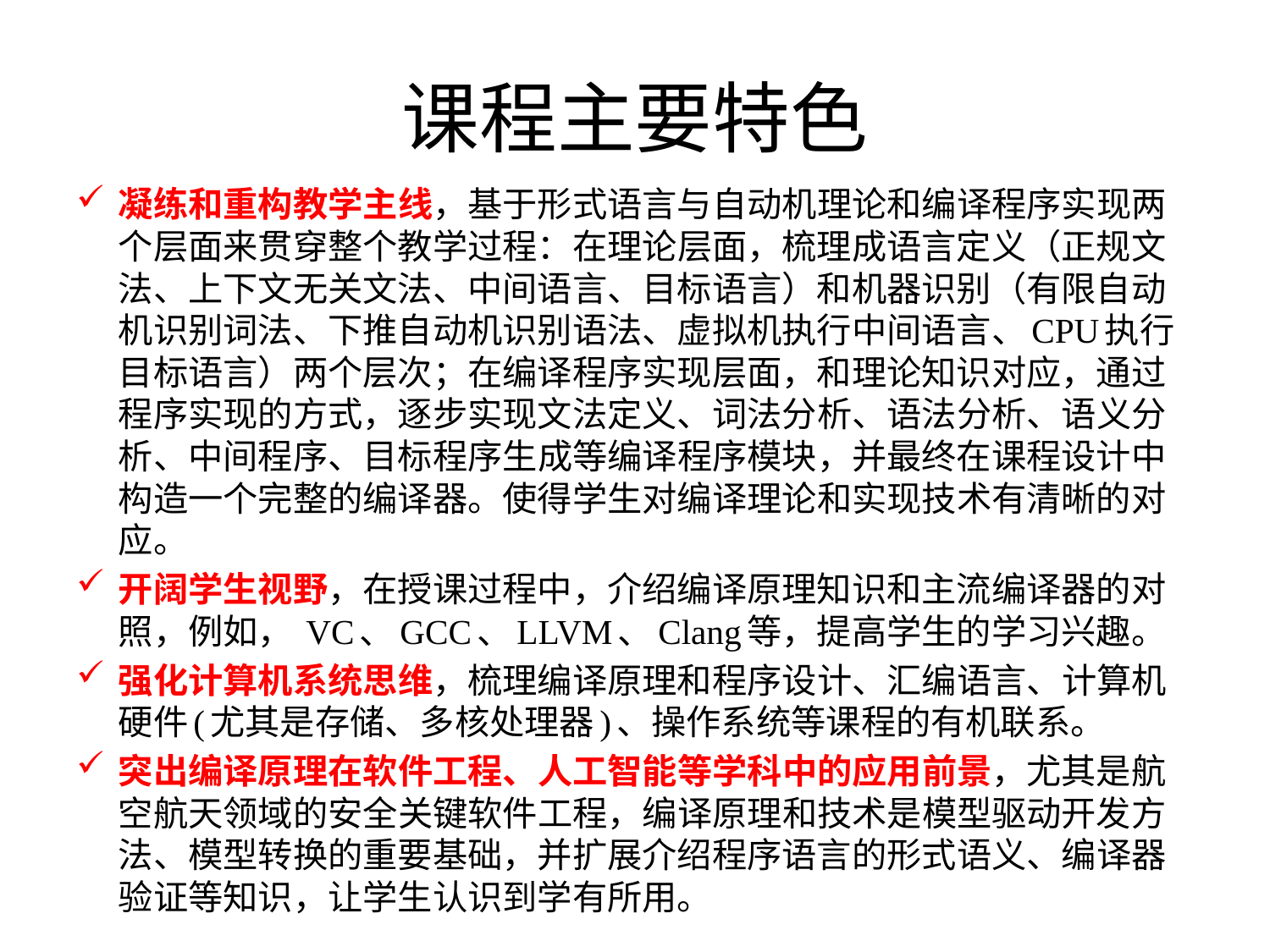

# 课程主要特色
凝练和重构教学主线，基于形式语言与自动机理论和编译程序实现两个层面来贯穿整个教学过程：在理论层面，梳理成语言定义（正规文法、上下文无关文法、中间语言、目标语言）和机器识别（有限自动机识别词法、下推自动机识别语法、虚拟机执行中间语言、CPU执行目标语言）两个层次；在编译程序实现层面，和理论知识对应，通过程序实现的方式，逐步实现文法定义、词法分析、语法分析、语义分析、中间程序、目标程序生成等编译程序模块，并最终在课程设计中构造一个完整的编译器。使得学生对编译理论和实现技术有清晰的对应。
开阔学生视野，在授课过程中，介绍编译原理知识和主流编译器的对照，例如， VC、GCC、LLVM、Clang等，提高学生的学习兴趣。
强化计算机系统思维，梳理编译原理和程序设计、汇编语言、计算机硬件(尤其是存储、多核处理器)、操作系统等课程的有机联系。
突出编译原理在软件工程、人工智能等学科中的应用前景，尤其是航空航天领域的安全关键软件工程，编译原理和技术是模型驱动开发方法、模型转换的重要基础，并扩展介绍程序语言的形式语义、编译器验证等知识，让学生认识到学有所用。